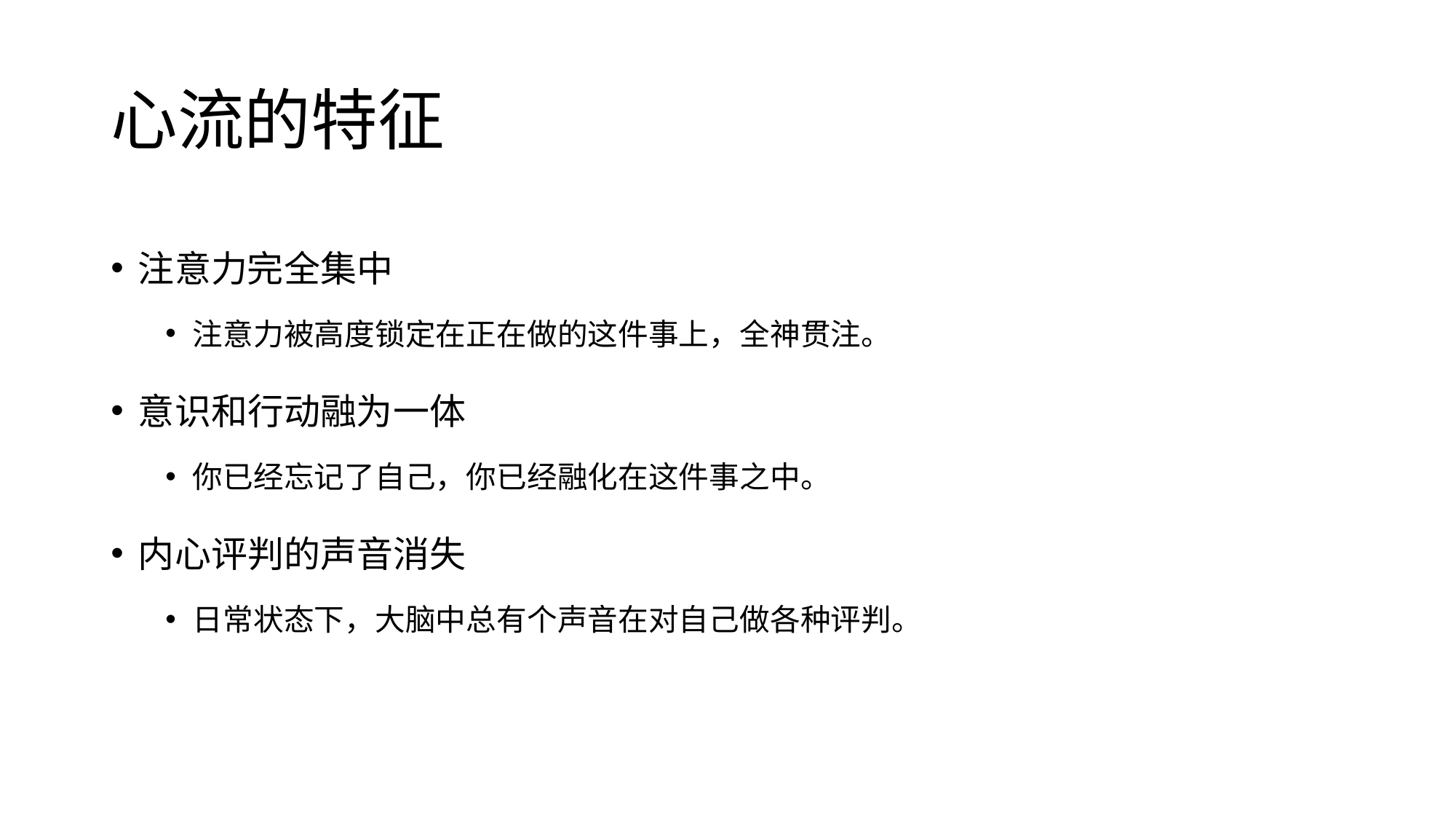

# 心流的特征
注意力完全集中
注意力被高度锁定在正在做的这件事上，全神贯注。
意识和行动融为一体
你已经忘记了自己，你已经融化在这件事之中。
内心评判的声音消失
日常状态下，大脑中总有个声音在对自己做各种评判。